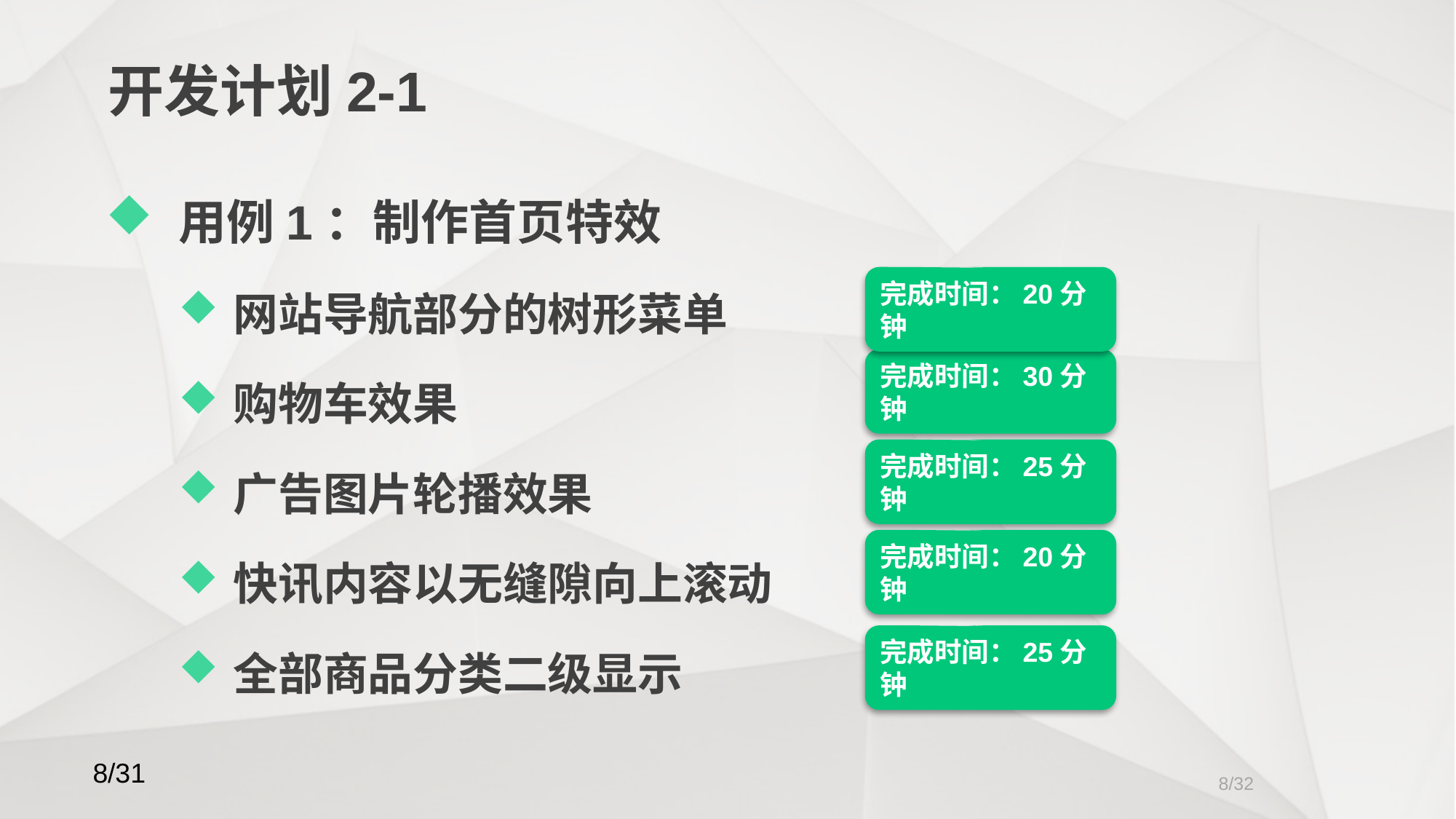

# 开发计划2-1
用例1：制作首页特效
网站导航部分的树形菜单
购物车效果
广告图片轮播效果
快讯内容以无缝隙向上滚动
全部商品分类二级显示

完成时间：20分钟
完成时间：30分钟
完成时间：25分钟
完成时间：20分钟
完成时间：25分钟
8/32